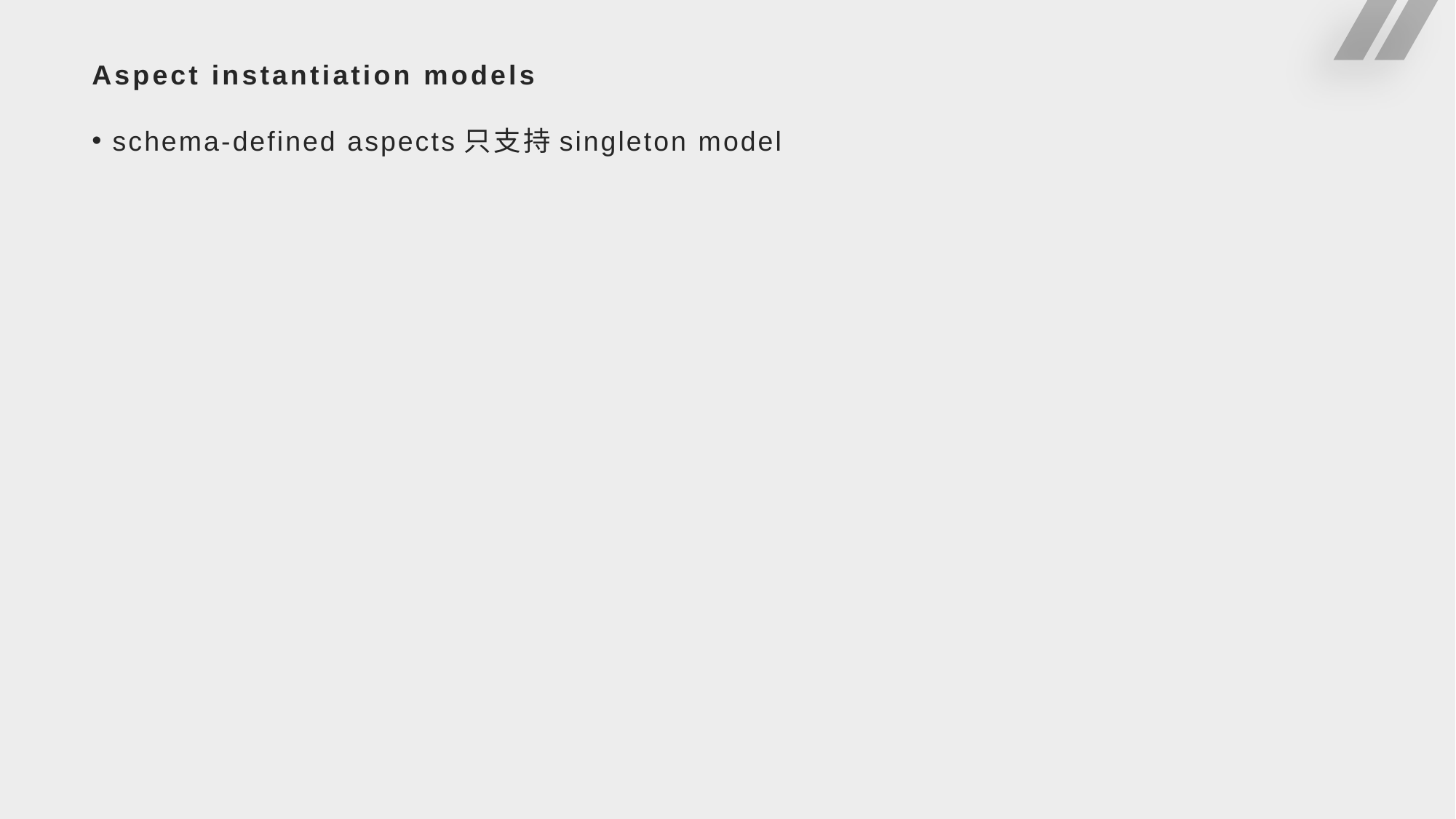

# Aspect instantiation models
schema-defined aspects只支持singleton model